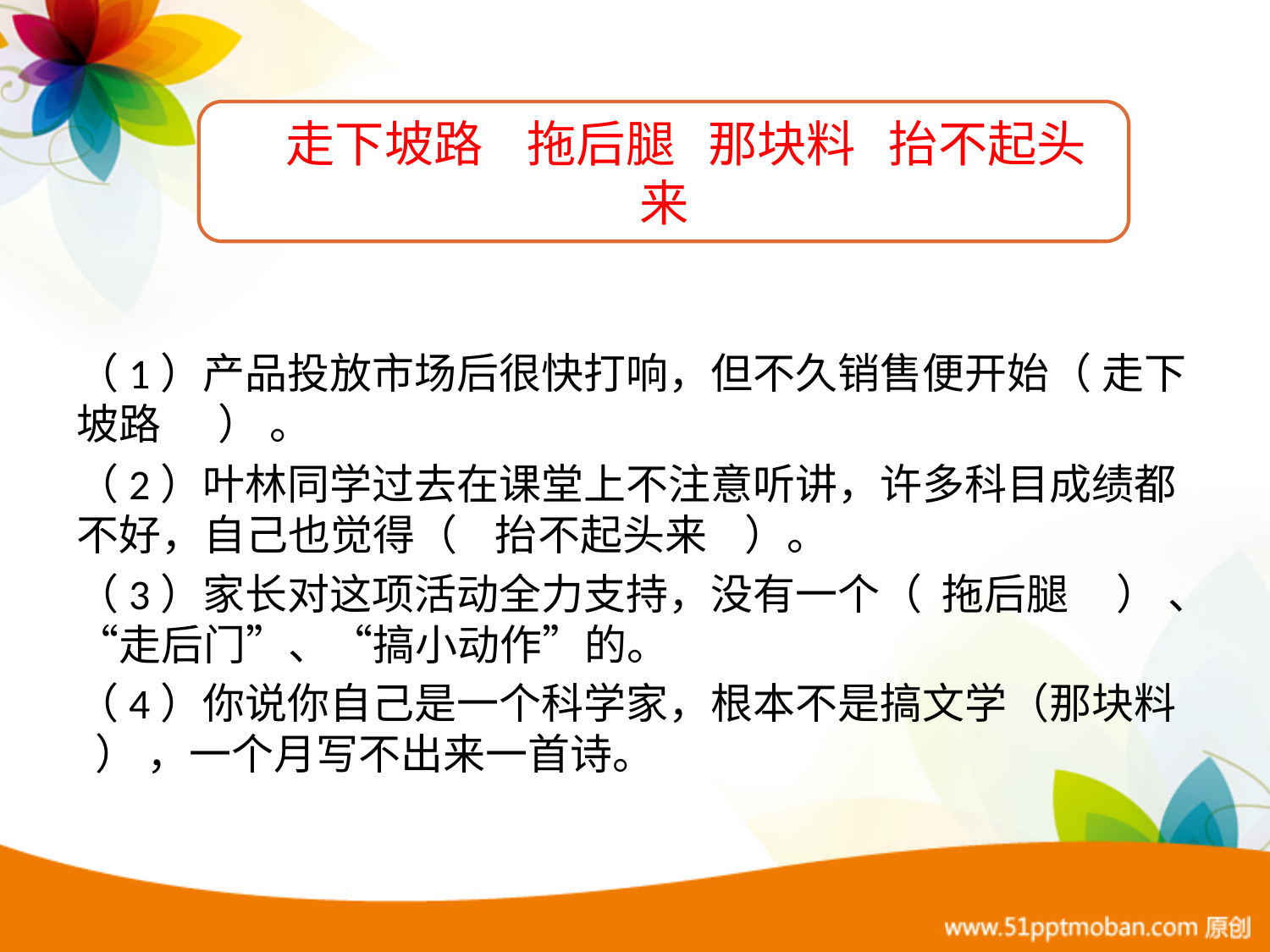

走下坡路    拖后腿   那块料   抬不起头来

（1）产品投放市场后很快打响，但不久销售便开始（ 走下坡路      ） 。
（2）叶林同学过去在课堂上不注意听讲，许多科目成绩都不好，自己也觉得（    抬不起头来    ）。
（3）家长对这项活动全力支持，没有一个（  拖后腿     ） 、“走后门”、“搞小动作”的。
（4）你说你自己是一个科学家，根本不是搞文学（那块料    ） ，一个月写不出来一首诗。